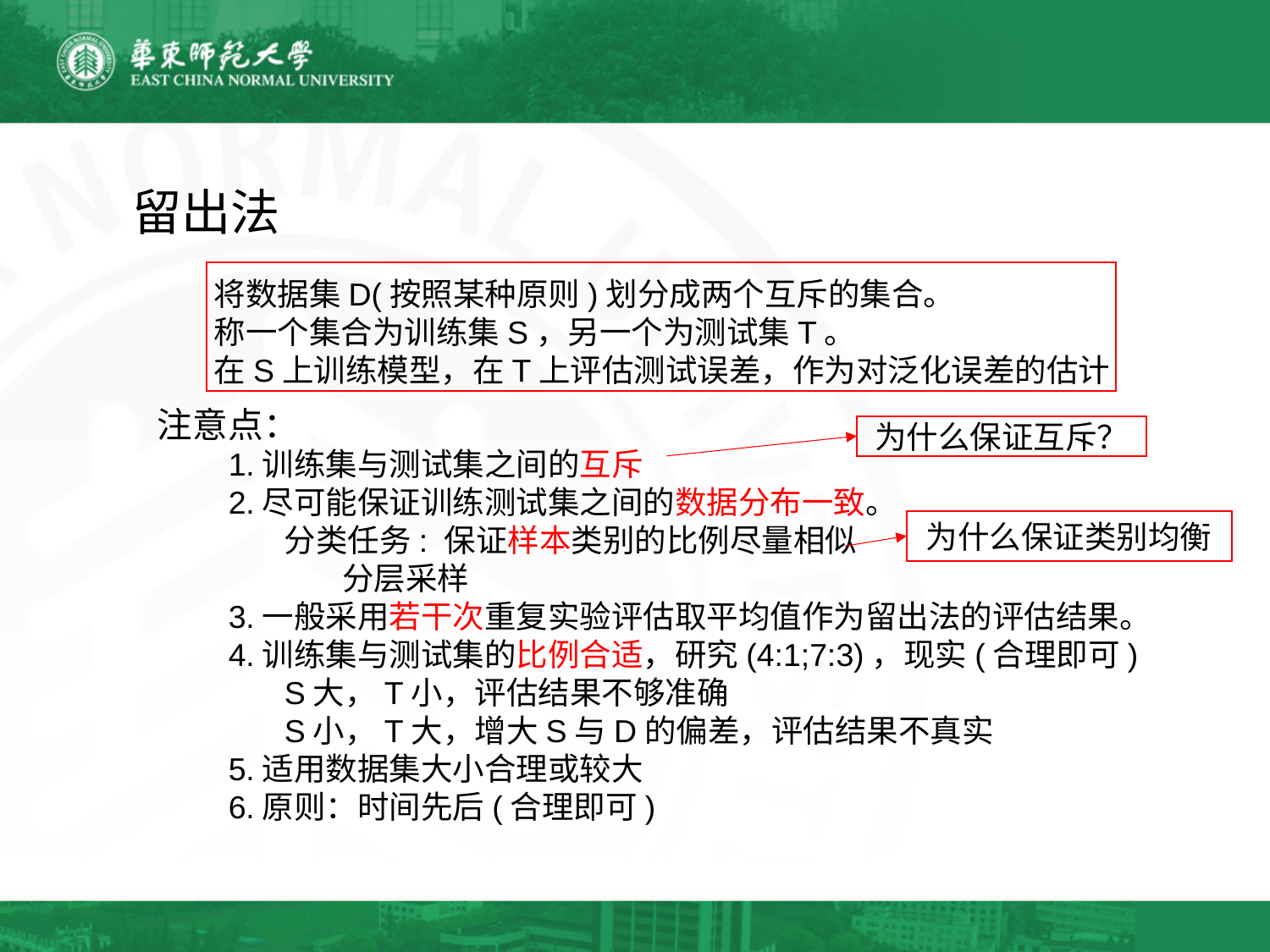

留出法

        将数据集D(按照某种原则)划分成两个互斥的集合。
        称一个集合为训练集S，另一个为测试集T。
        在S上训练模型，在T上评估测试误差，作为对泛化误差的估计
注意点：
        1.训练集与测试集之间的互斥
        2.尽可能保证训练测试集之间的数据分布一致。
	分类任务: 保证样本类别的比例尽量相似
	       分层采样
        3.一般采用若干次重复实验评估取平均值作为留出法的评估结果。
        4.训练集与测试集的比例合适，研究(4:1;7:3)，现实(合理即可)
	S大，T小，评估结果不够准确
	S小，T大，增大S与D的偏差，评估结果不真实
        5.适用数据集大小合理或较大
        6.原则：时间先后(合理即可)
为什么保证互斥？
为什么保证类别均衡